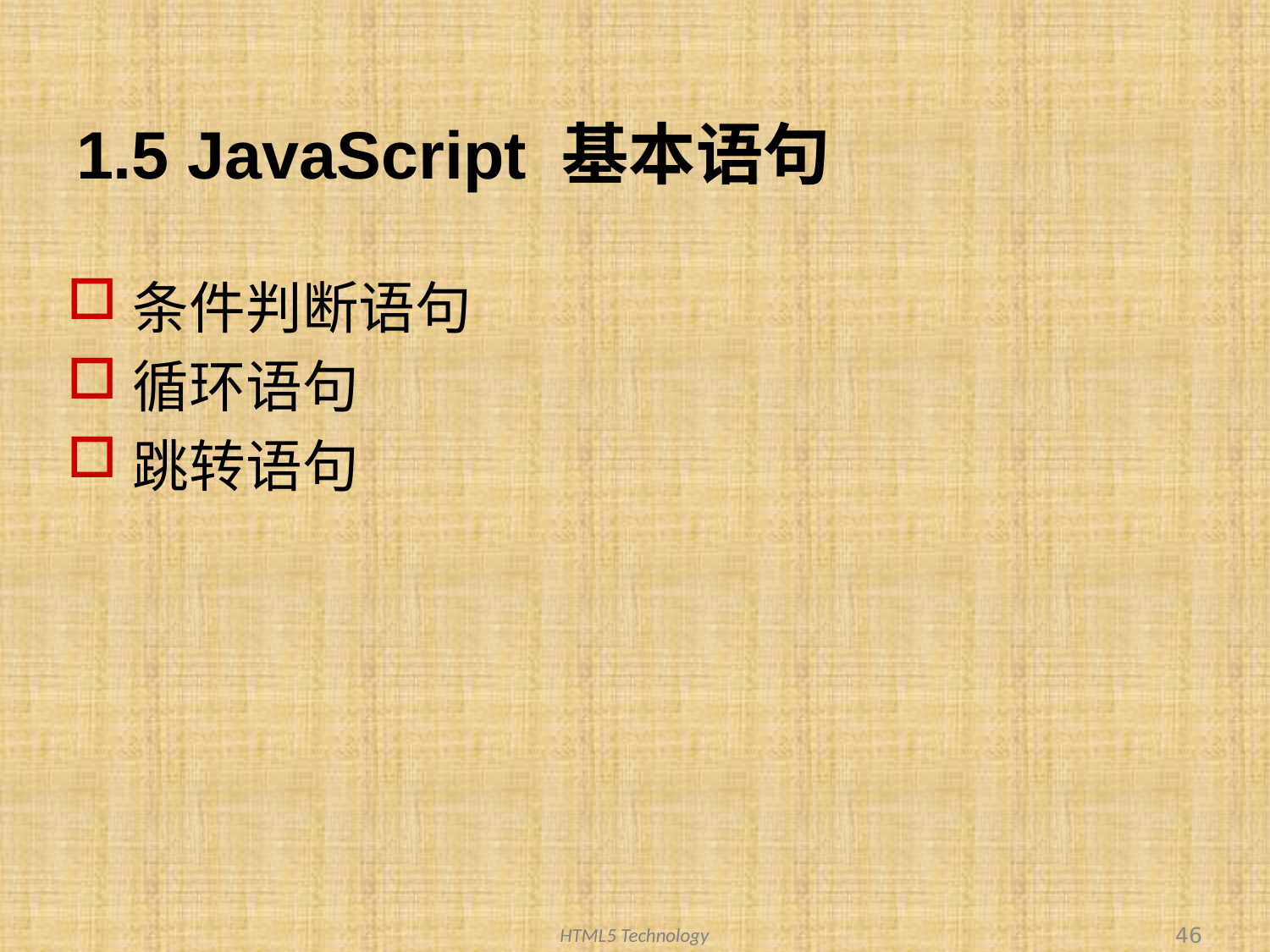

# 1.5 JavaScript 基本语句
条件判断语句
循环语句
跳转语句
46
HTML5 Technology